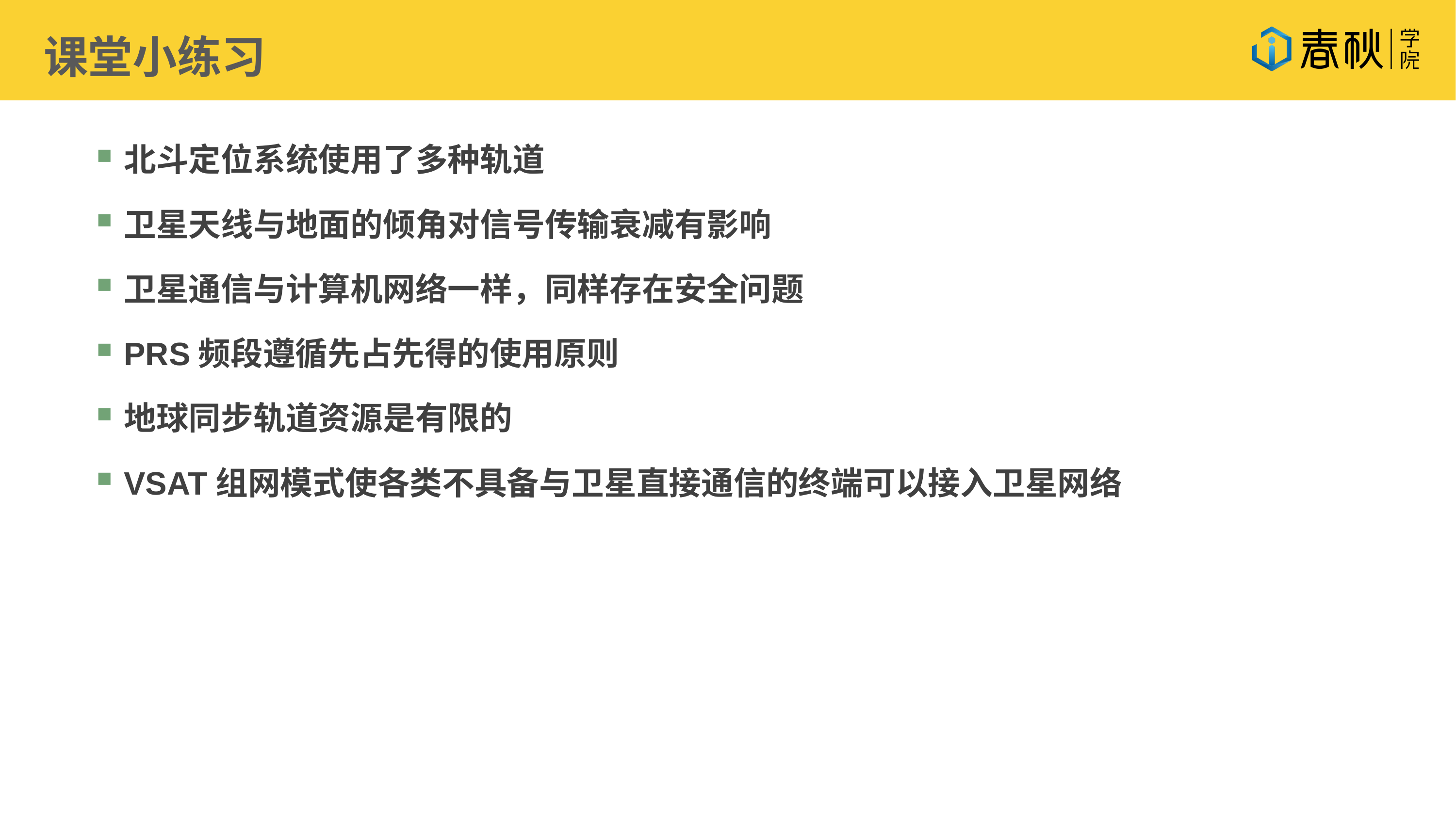

课堂小练习
北斗定位系统使用了多种轨道
卫星天线与地面的倾角对信号传输衰减有影响
卫星通信与计算机网络一样，同样存在安全问题
PRS频段遵循先占先得的使用原则
地球同步轨道资源是有限的
VSAT组网模式使各类不具备与卫星直接通信的终端可以接入卫星网络